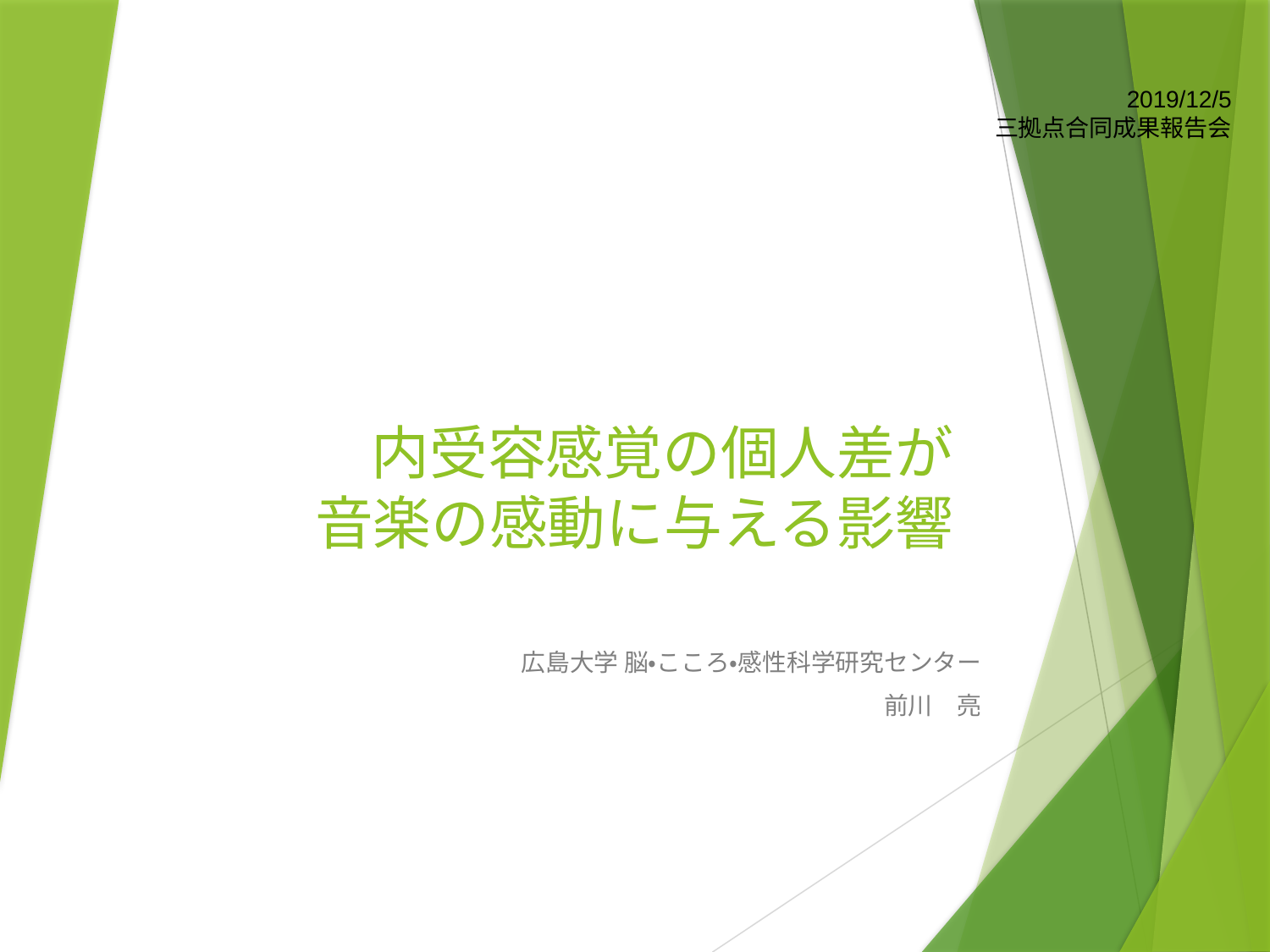

2019/12/5
三拠点合同成果報告会
# 内受容感覚の個人差が 音楽の感動に与える影響

広島大学 脳・こころ・感性科学研究センター
前川　亮